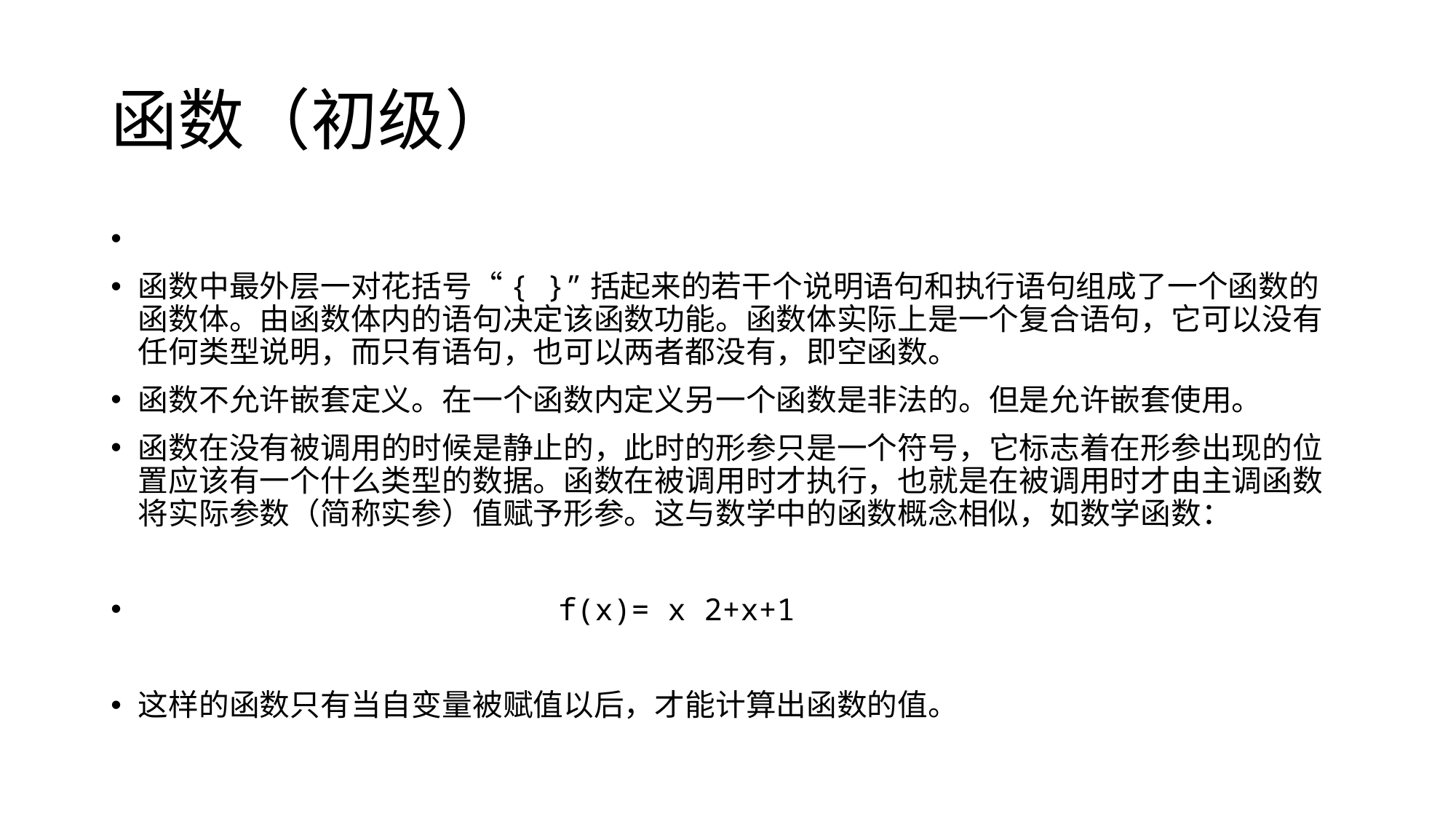

# 函数（初级）

函数中最外层一对花括号“{ }”括起来的若干个说明语句和执行语句组成了一个函数的函数体。由函数体内的语句决定该函数功能。函数体实际上是一个复合语句，它可以没有任何类型说明，而只有语句，也可以两者都没有，即空函数。
函数不允许嵌套定义。在一个函数内定义另一个函数是非法的。但是允许嵌套使用。
函数在没有被调用的时候是静止的，此时的形参只是一个符号，它标志着在形参出现的位置应该有一个什么类型的数据。函数在被调用时才执行，也就是在被调用时才由主调函数将实际参数（简称实参）值赋予形参。这与数学中的函数概念相似，如数学函数：

	　　　　　　　　　　f(x)= x 2+x+1

这样的函数只有当自变量被赋值以后，才能计算出函数的值。